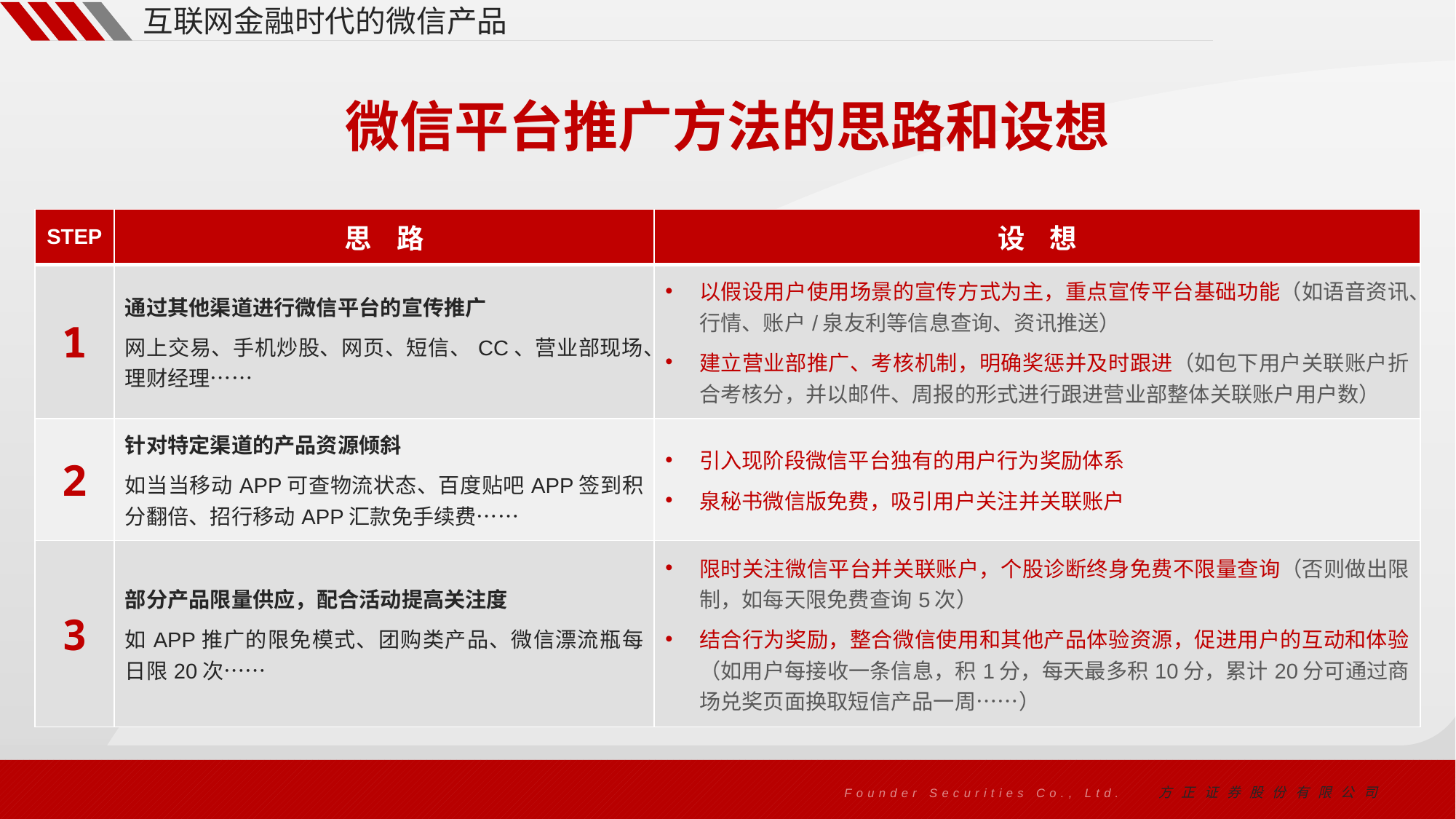

互联网金融时代的微信产品
微信平台推广方法的思路和设想
| STEP | 思 路 | 设 想 |
| --- | --- | --- |
| 1 | 通过其他渠道进行微信平台的宣传推广 网上交易、手机炒股、网页、短信、CC、营业部现场、理财经理…… | 以假设用户使用场景的宣传方式为主，重点宣传平台基础功能（如语音资讯、行情、账户/泉友利等信息查询、资讯推送） 建立营业部推广、考核机制，明确奖惩并及时跟进（如包下用户关联账户折合考核分，并以邮件、周报的形式进行跟进营业部整体关联账户用户数） |
| 2 | 针对特定渠道的产品资源倾斜 如当当移动APP可查物流状态、百度贴吧APP签到积分翻倍、招行移动APP汇款免手续费…… | 引入现阶段微信平台独有的用户行为奖励体系 泉秘书微信版免费，吸引用户关注并关联账户 |
| 3 | 部分产品限量供应，配合活动提高关注度 如APP推广的限免模式、团购类产品、微信漂流瓶每日限20次…… | 限时关注微信平台并关联账户，个股诊断终身免费不限量查询（否则做出限制，如每天限免费查询5次） 结合行为奖励，整合微信使用和其他产品体验资源，促进用户的互动和体验（如用户每接收一条信息，积1分，每天最多积10分，累计20分可通过商场兑奖页面换取短信产品一周……） |